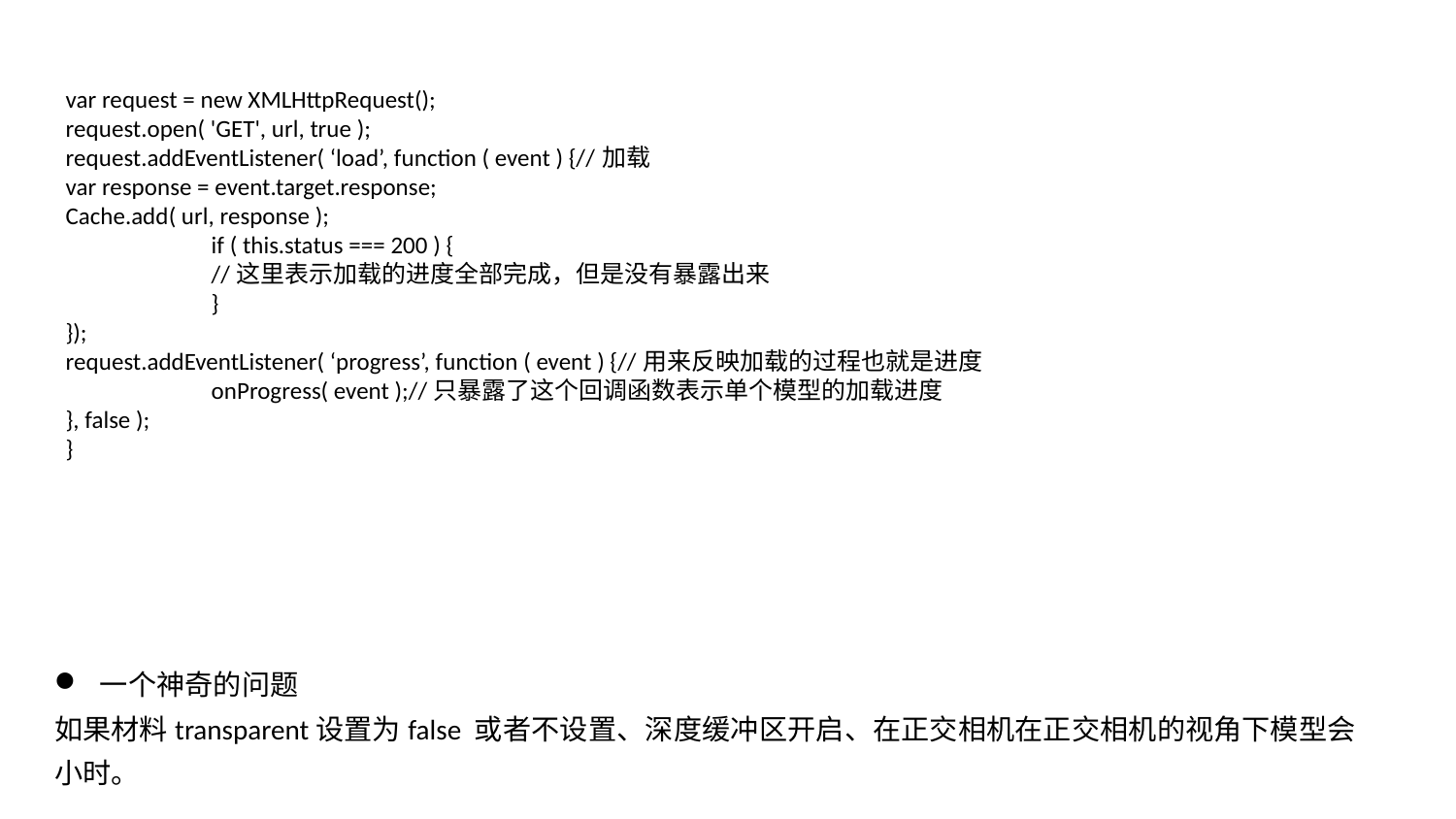

var request = new XMLHttpRequest();
request.open( 'GET', url, true );
request.addEventListener( ‘load’, function ( event ) {//加载
var response = event.target.response;
Cache.add( url, response );
	if ( this.status === 200 ) {
	//这里表示加载的进度全部完成，但是没有暴露出来
	}
});
request.addEventListener( ‘progress’, function ( event ) {//用来反映加载的过程也就是进度
	onProgress( event );//只暴露了这个回调函数表示单个模型的加载进度
}, false );
}
一个神奇的问题
如果材料transparent设置为false 或者不设置、深度缓冲区开启、在正交相机在正交相机的视角下模型会小时。